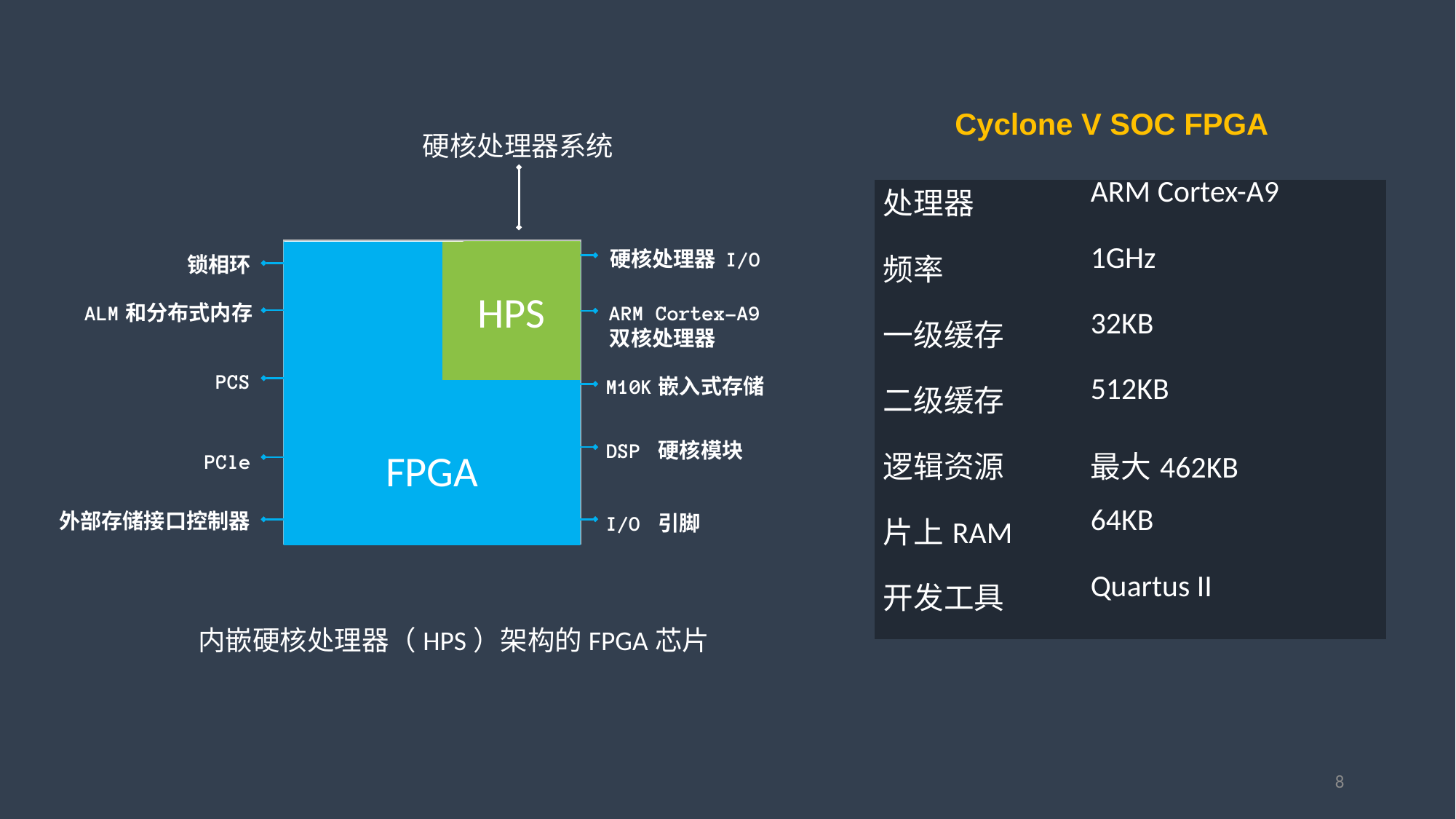

Cyclone V SOC FPGA
硬核处理器系统
| 处理器 | ARM Cortex-A9 |
| --- | --- |
| 频率 | 1GHz |
| 一级缓存 | 32KB |
| 二级缓存 | 512KB |
| 逻辑资源 | 最大462KB |
| 片上RAM | 64KB |
| 开发工具 | Quartus II |

硬核处理器 I/O
锁相环
ARM Cortex-A9
双核处理器
ALM和分布式内存
PCS
M10K嵌入式存储
DSP 硬核模块
PCle
外部存储接口控制器
I/O 引脚

FPGA
HPS
内嵌硬核处理器（HPS）架构的FPGA芯片
8